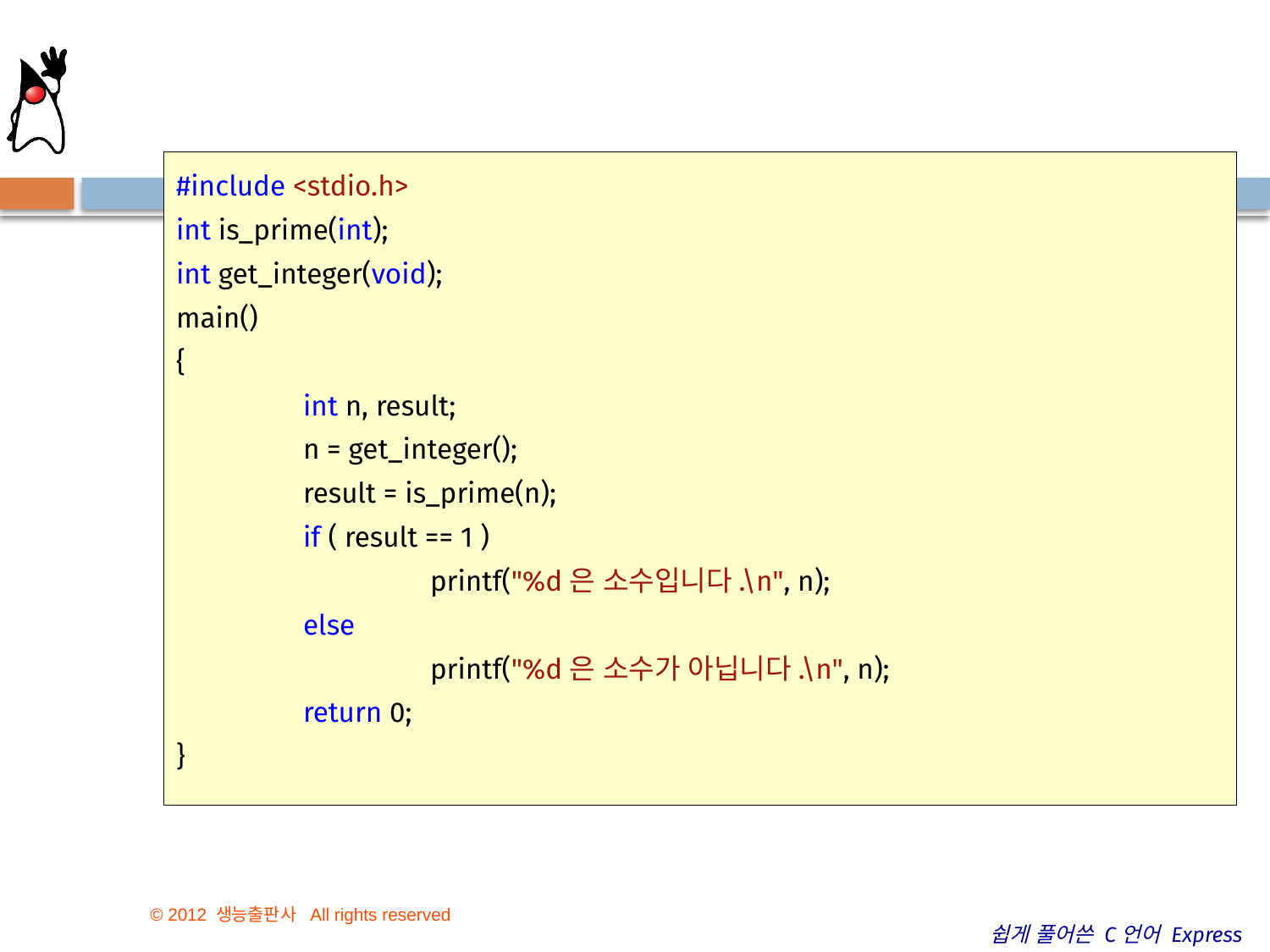

#
#include <stdio.h>
int is_prime(int);
int get_integer(void);
main()
{
	int n, result;
	n = get_integer();
	result = is_prime(n);
	if ( result == 1 )
		printf("%d은 소수입니다.\n", n);
	else
		printf("%d은 소수가 아닙니다.\n", n);
	return 0;
}